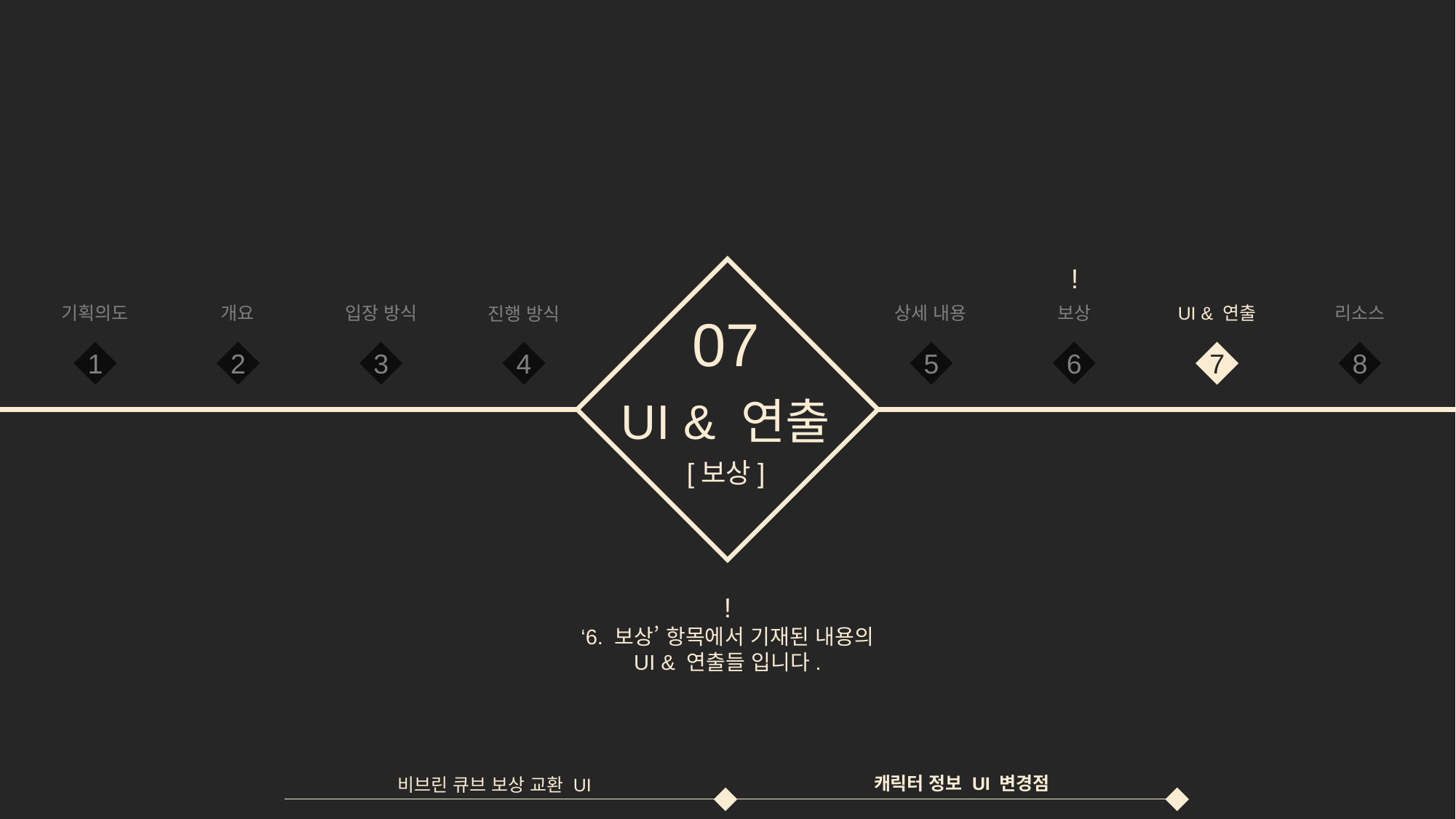

!

기획의도
입장 방식
상세 내용
UI & 연출
리소스
개요
보상
진행 방식
07
1
2
3
4
5
6
7
8
UI & 연출
[보상]
!
‘6. 보상’ 항목에서 기재된 내용의
UI & 연출들 입니다.
비브린 큐브 보상 교환 UI
캐릭터 정보 UI 변경점